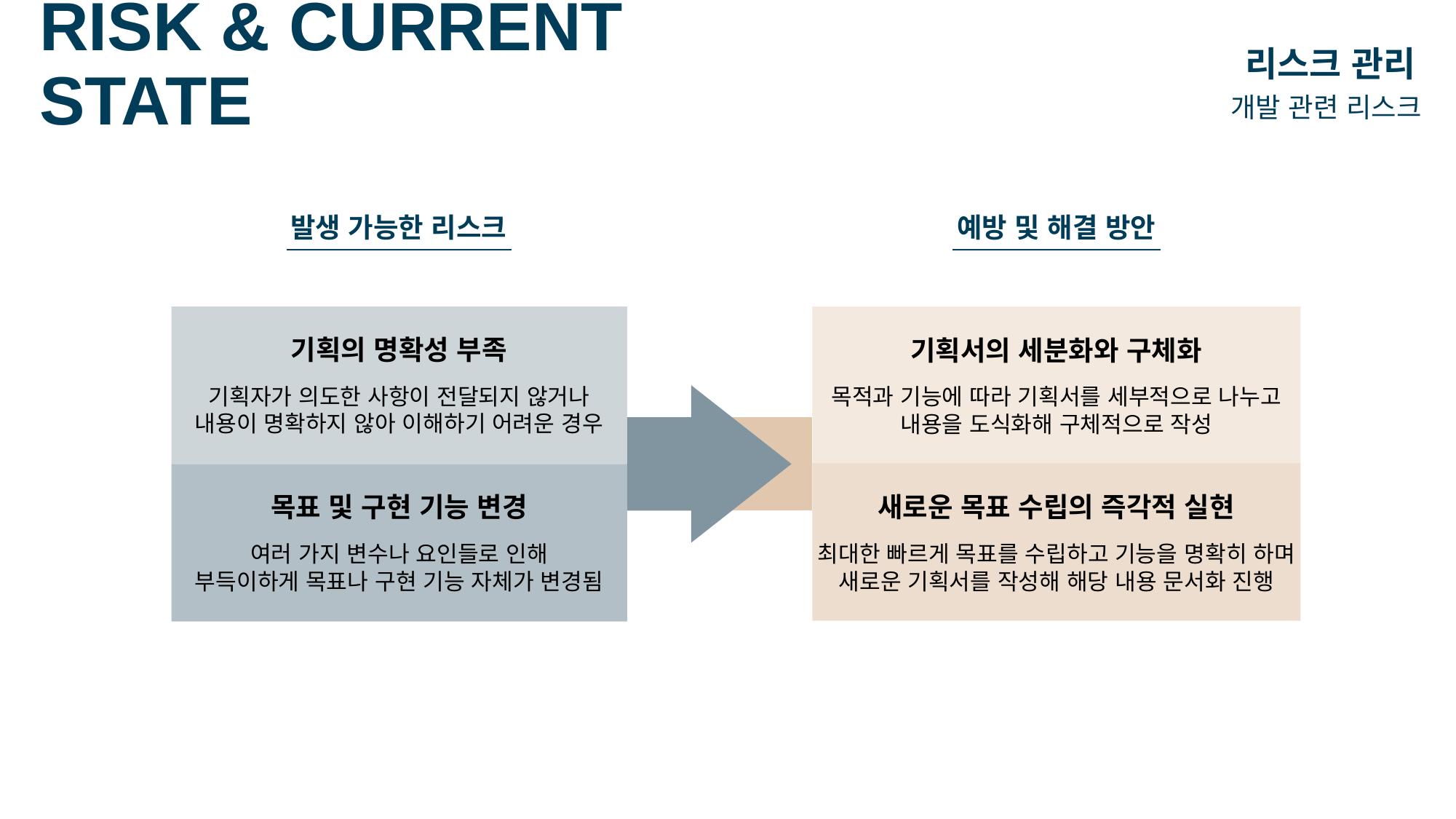

# RISK & CURRENT STATE
리스크 관리
개발 관련 리스크
발생 가능한 리스크

기획의 명확성 부족
기획자가 의도한 사항이 전달되지 않거나
내용이 명확하지 않아 이해하기 어려운 경우

목표 및 구현 기능 변경
여러 가지 변수나 요인들로 인해
부득이하게 목표나 구현 기능 자체가 변경됨
예방 및 해결 방안

기획서의 세분화와 구체화
목적과 기능에 따라 기획서를 세부적으로 나누고
내용을 도식화해 구체적으로 작성

새로운 목표 수립의 즉각적 실현
최대한 빠르게 목표를 수립하고 기능을 명확히 하며
새로운 기획서를 작성해 해당 내용 문서화 진행